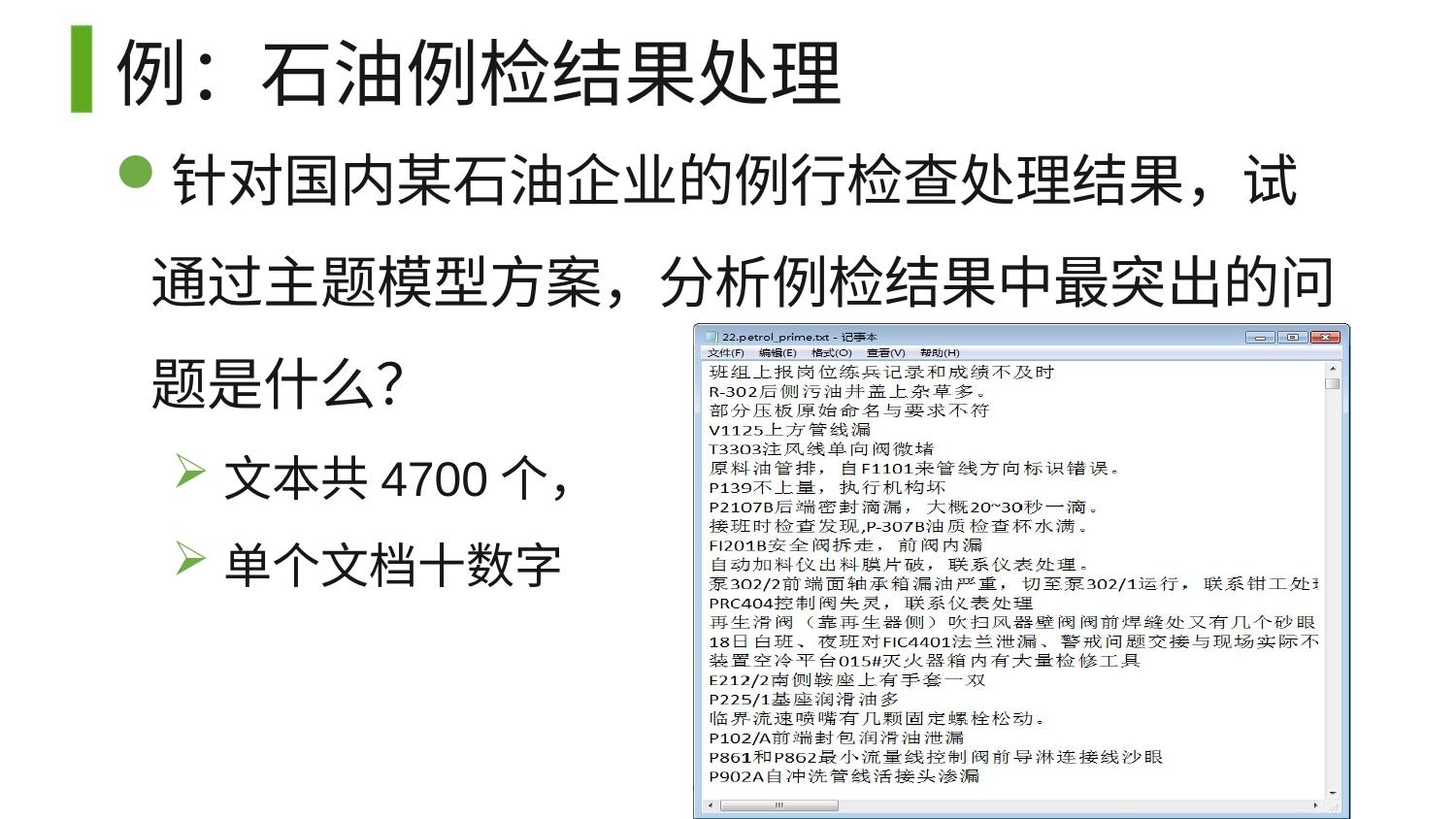

# 例：石油例检结果处理
针对国内某石油企业的例行检查处理结果，试 通过主题模型方案，分析例检结果中最突出的问 题是什么？
文本共4700个，
单个文档十数字

51/80